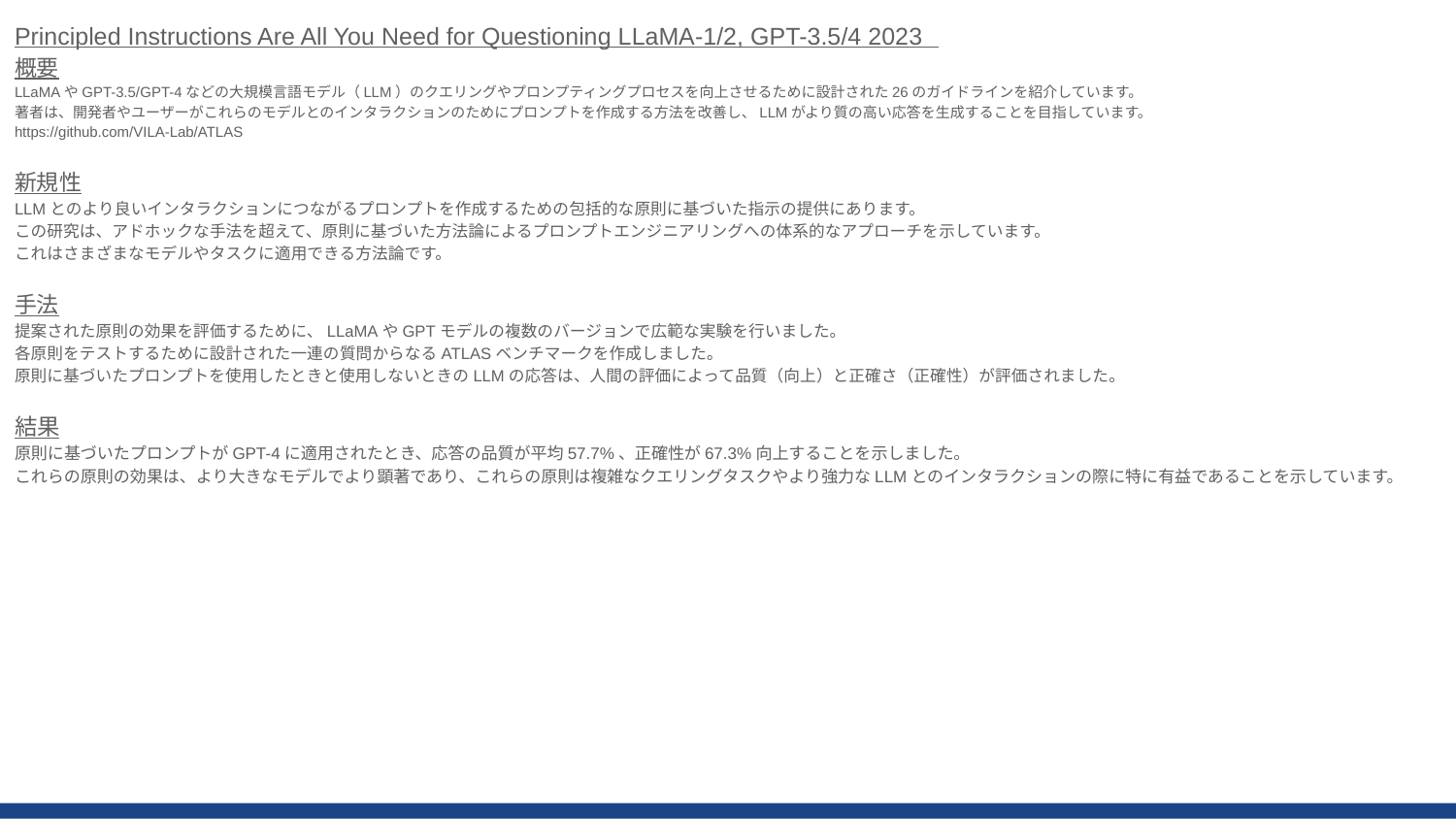

Principled Instructions Are All You Need for Questioning LLaMA-1/2, GPT-3.5/4 2023
概要
LLaMAやGPT-3.5/GPT-4などの大規模言語モデル（LLM）のクエリングやプロンプティングプロセスを向上させるために設計された26のガイドラインを紹介しています。
著者は、開発者やユーザーがこれらのモデルとのインタラクションのためにプロンプトを作成する方法を改善し、LLMがより質の高い応答を生成することを目指しています。
https://github.com/VILA-Lab/ATLAS
新規性
LLMとのより良いインタラクションにつながるプロンプトを作成するための包括的な原則に基づいた指示の提供にあります。
この研究は、アドホックな手法を超えて、原則に基づいた方法論によるプロンプトエンジニアリングへの体系的なアプローチを示しています。
これはさまざまなモデルやタスクに適用できる方法論です。
手法
提案された原則の効果を評価するために、LLaMAやGPTモデルの複数のバージョンで広範な実験を行いました。
各原則をテストするために設計された一連の質問からなるATLASベンチマークを作成しました。
原則に基づいたプロンプトを使用したときと使用しないときのLLMの応答は、人間の評価によって品質（向上）と正確さ（正確性）が評価されました。
結果
原則に基づいたプロンプトがGPT-4に適用されたとき、応答の品質が平均57.7%、正確性が67.3%向上することを示しました。
これらの原則の効果は、より大きなモデルでより顕著であり、これらの原則は複雑なクエリングタスクやより強力なLLMとのインタラクションの際に特に有益であることを示しています。